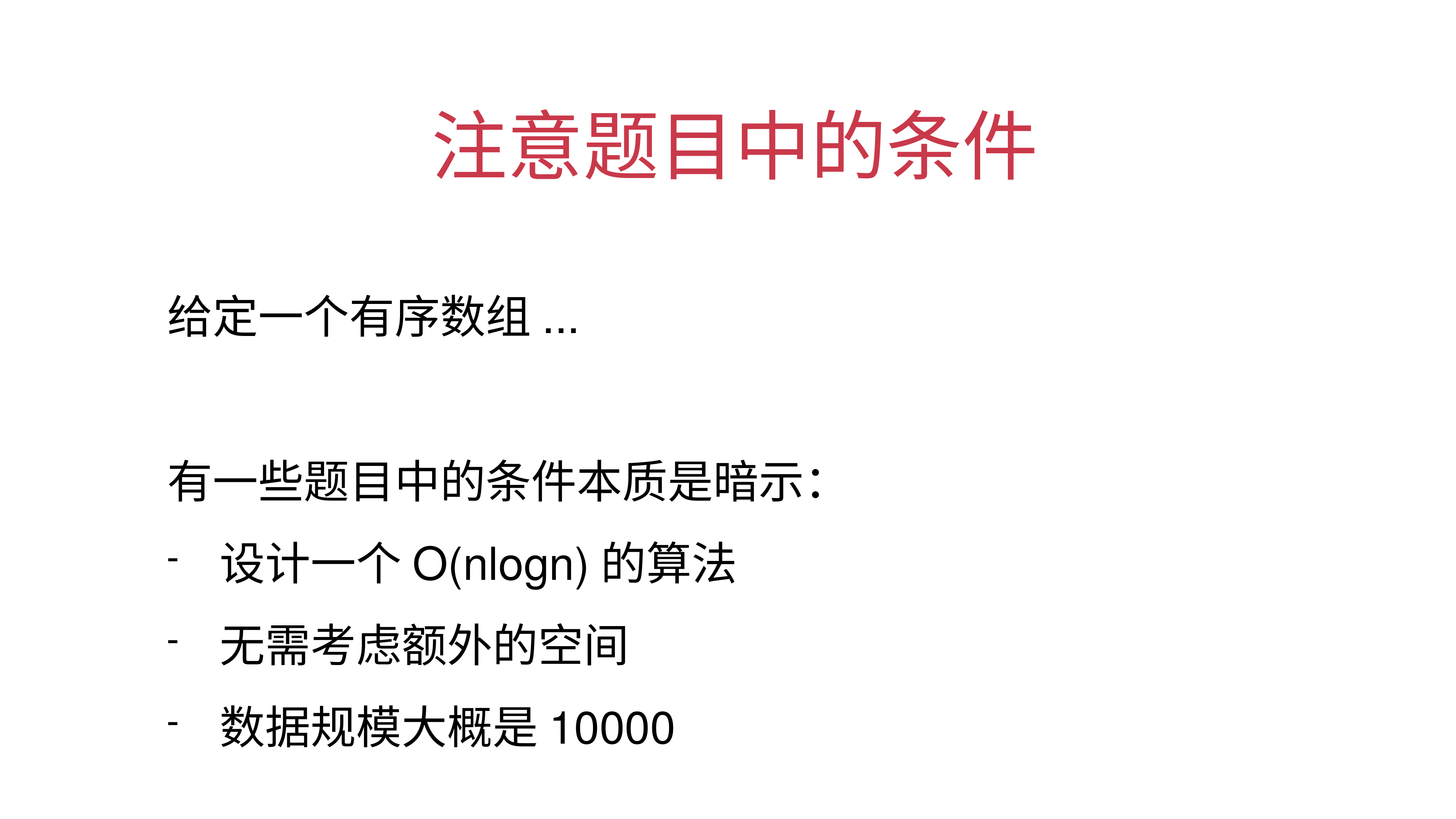

# 注意题目中的条件
给定一个有序数组...
有一些题目中的条件本质是暗示：
设计一个O(nlogn)的算法
无需考虑额外的空间
数据规模大概是10000